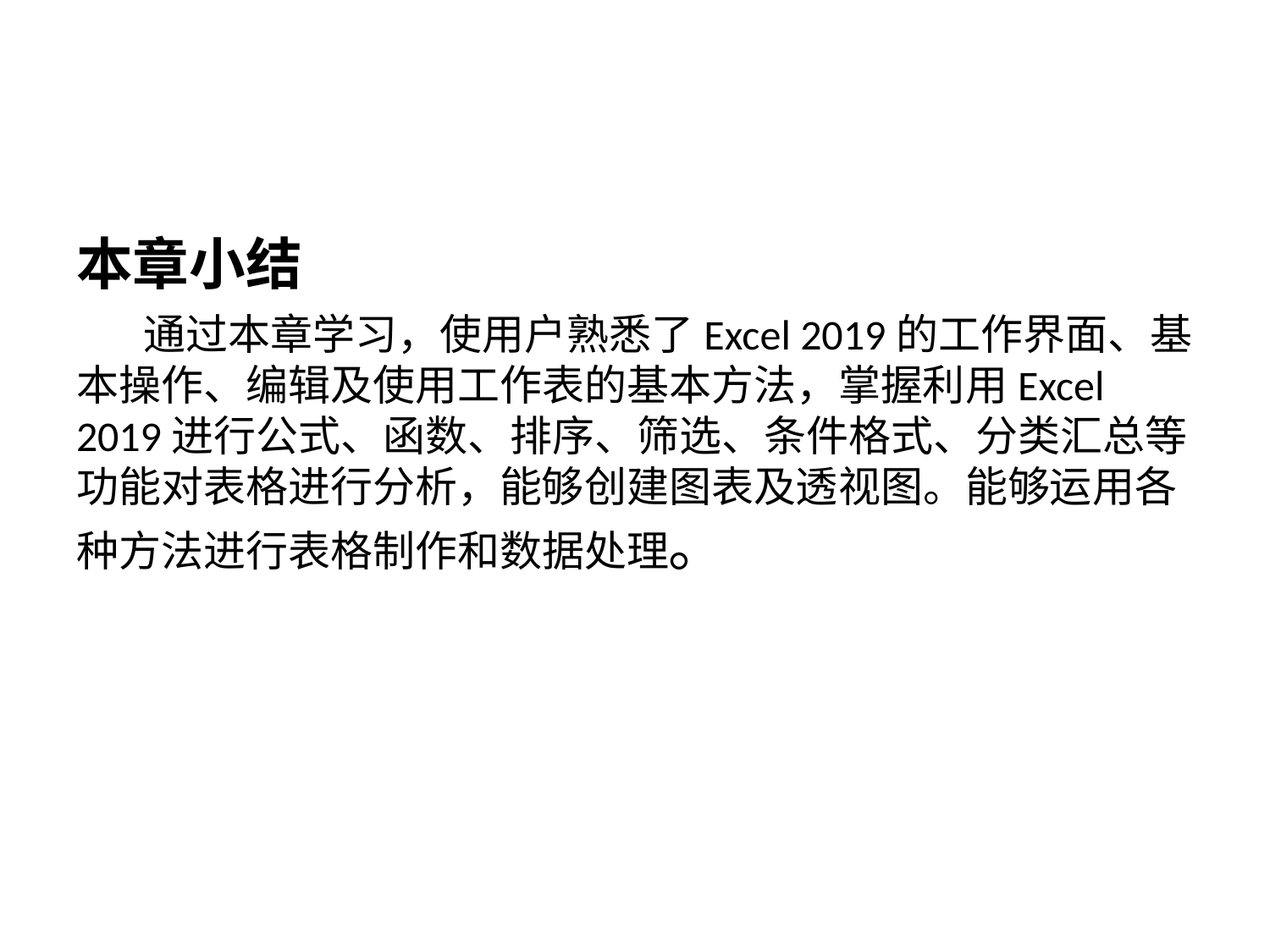

本章小结
      通过本章学习，使用户熟悉了Excel 2019的工作界面、基本操作、编辑及使用工作表的基本方法，掌握利用Excel 2019进行公式、函数、排序、筛选、条件格式、分类汇总等功能对表格进行分析，能够创建图表及透视图。能够运用各种方法进行表格制作和数据处理。